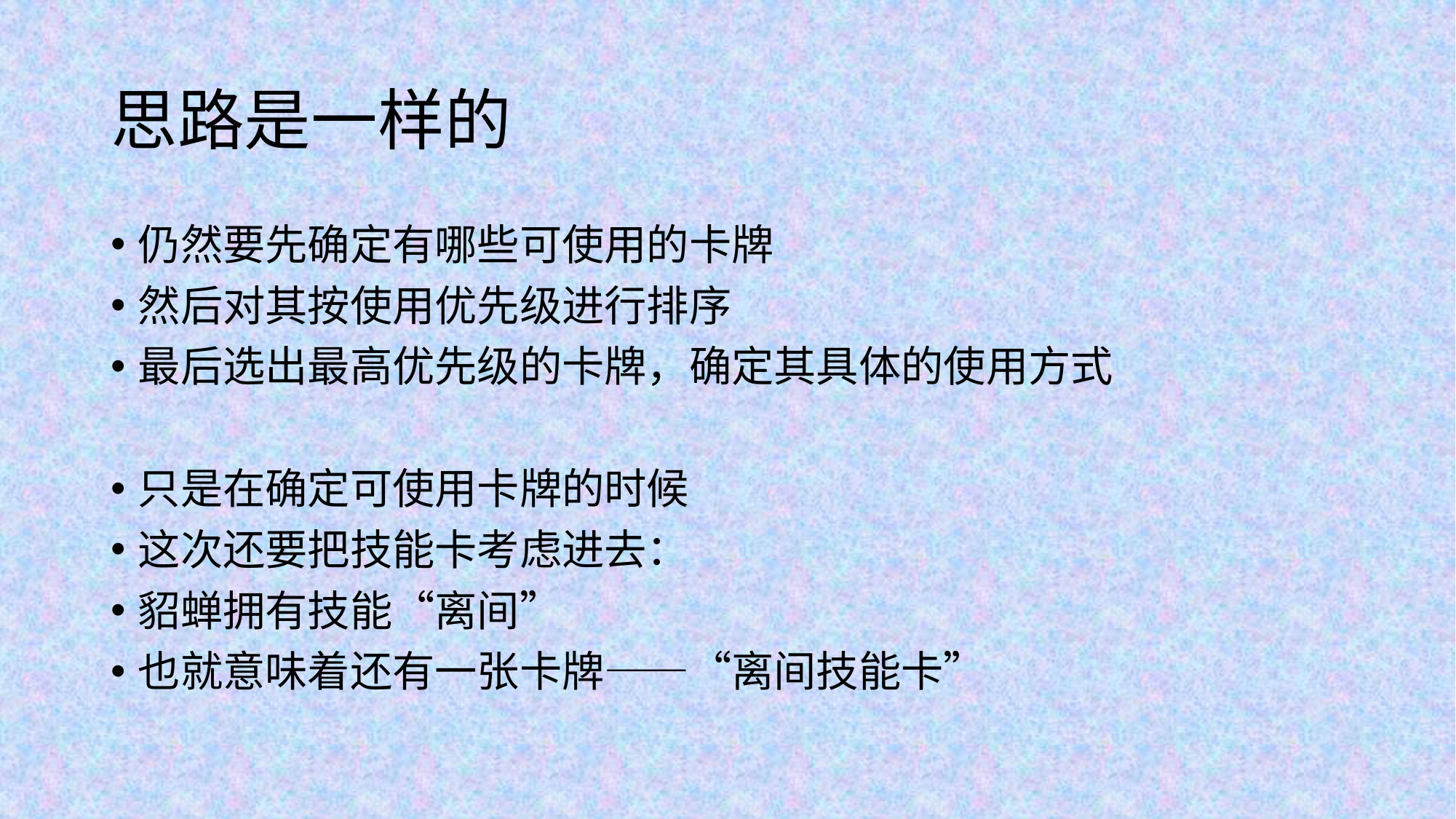

# 思路是一样的
仍然要先确定有哪些可使用的卡牌
然后对其按使用优先级进行排序
最后选出最高优先级的卡牌，确定其具体的使用方式

只是在确定可使用卡牌的时候
这次还要把技能卡考虑进去：
貂蝉拥有技能“离间”
也就意味着还有一张卡牌——“离间技能卡”